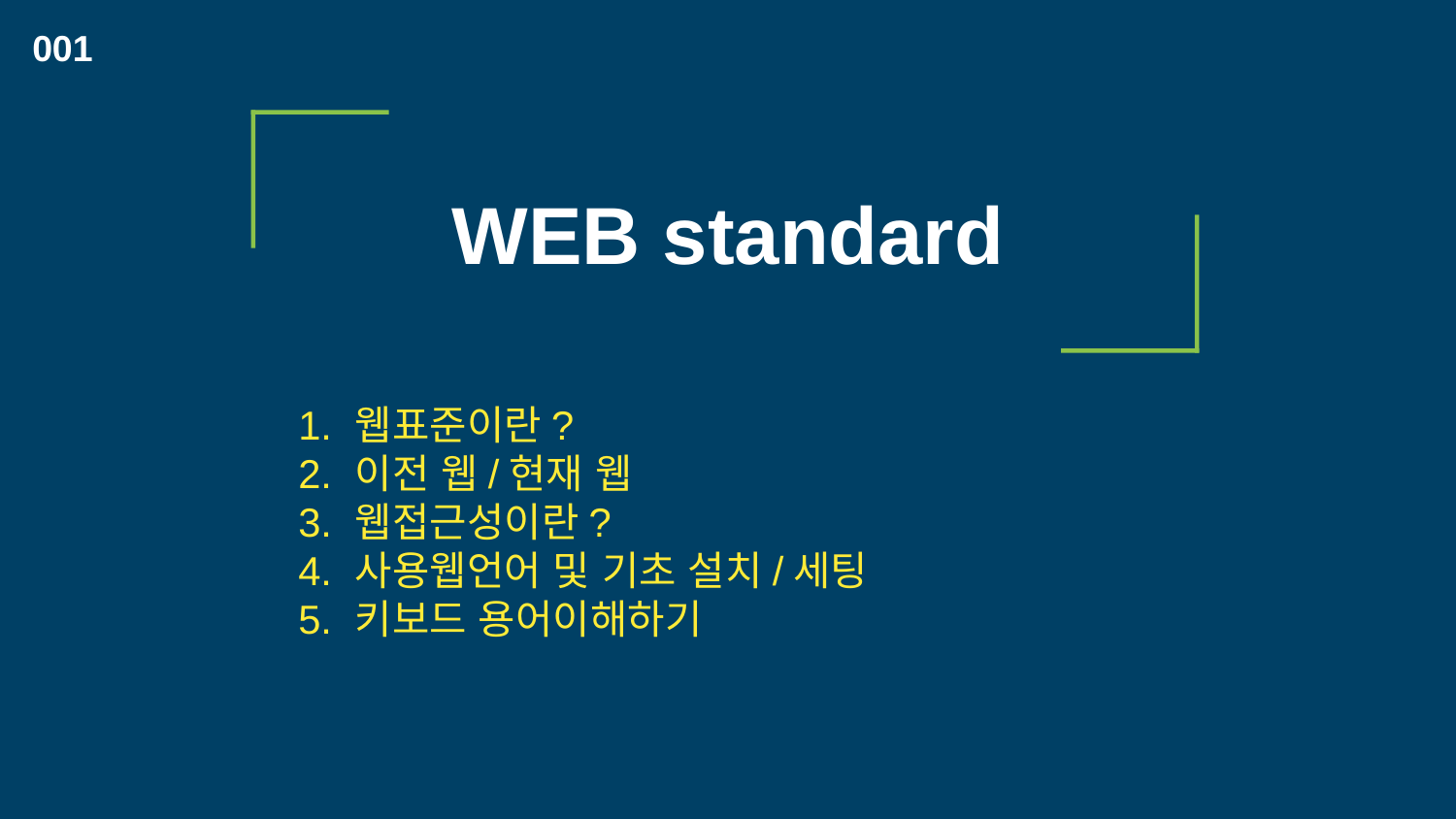

001

# WEB standard

웹표준이란?
이전 웹/현재 웹
웹접근성이란?
사용웹언어 및 기초 설치/세팅
키보드 용어이해하기